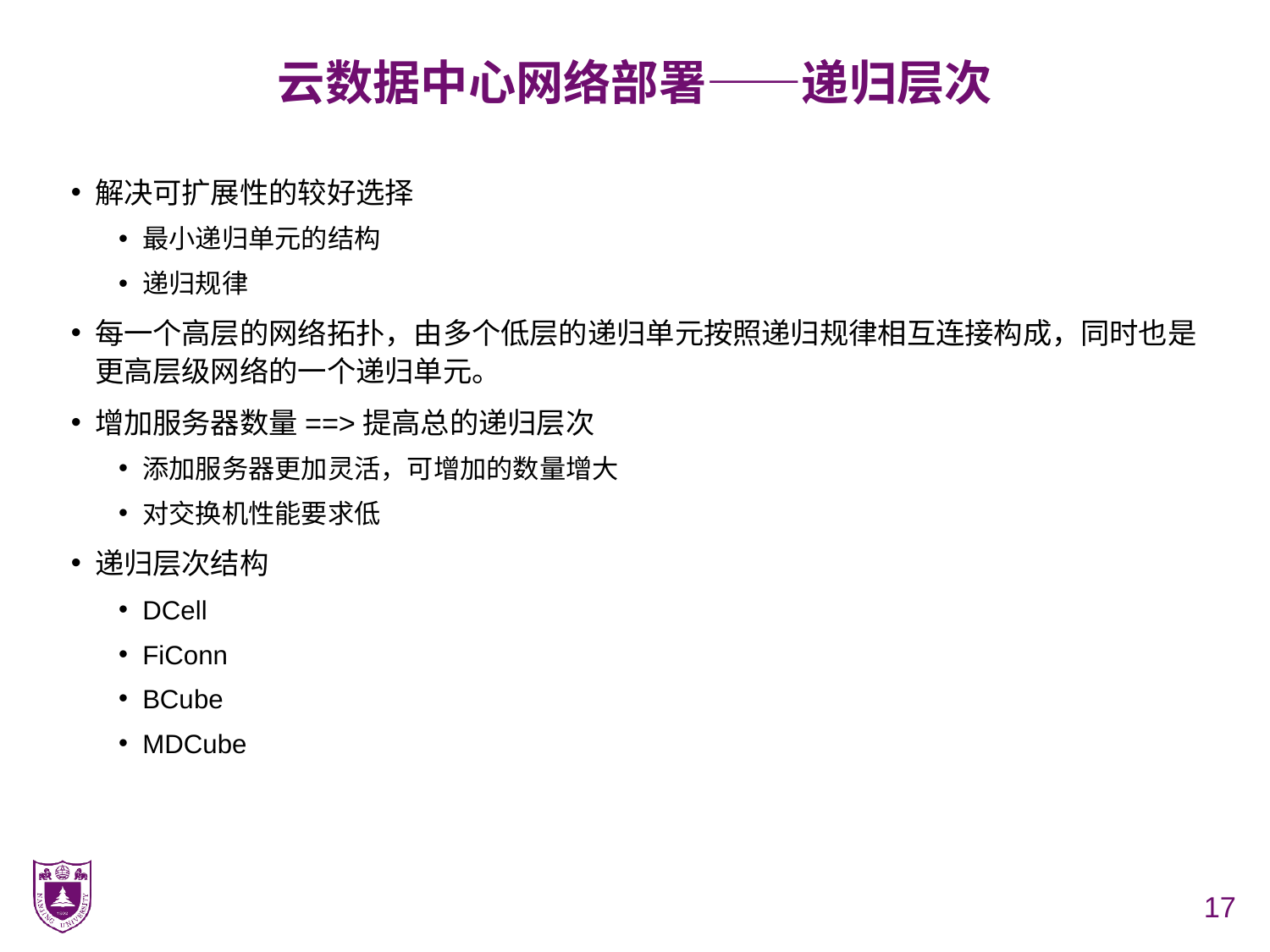

# 云数据中心网络部署——递归层次
解决可扩展性的较好选择
最小递归单元的结构
递归规律
每一个高层的网络拓扑，由多个低层的递归单元按照递归规律相互连接构成，同时也是更高层级网络的一个递归单元。
增加服务器数量==>提高总的递归层次
添加服务器更加灵活，可增加的数量增大
对交换机性能要求低
递归层次结构
DCell
FiConn
BCube
MDCube

17